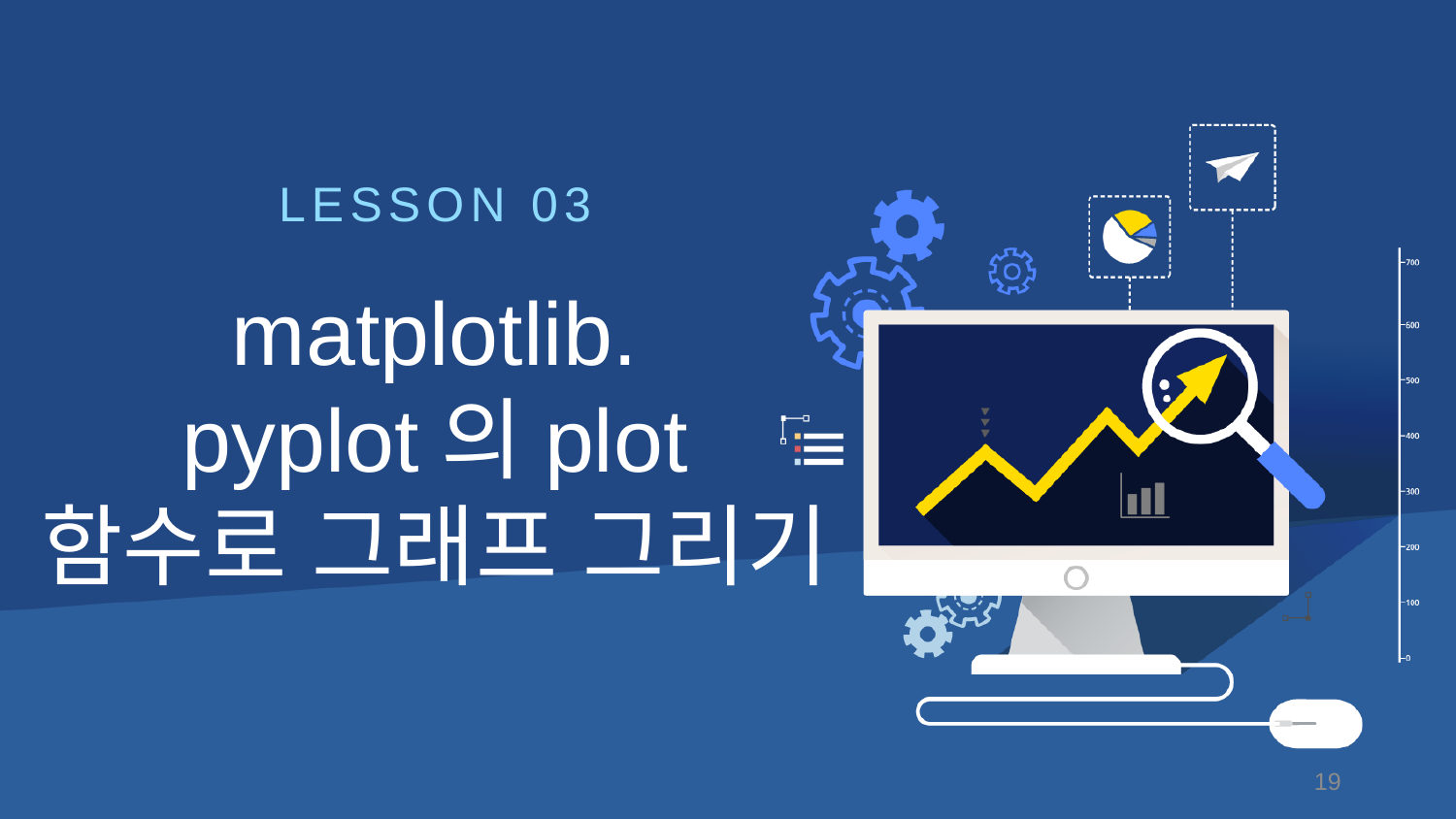

LESSON 03
matplotlib.
pyplot의plot
함수로 그래프 그리기